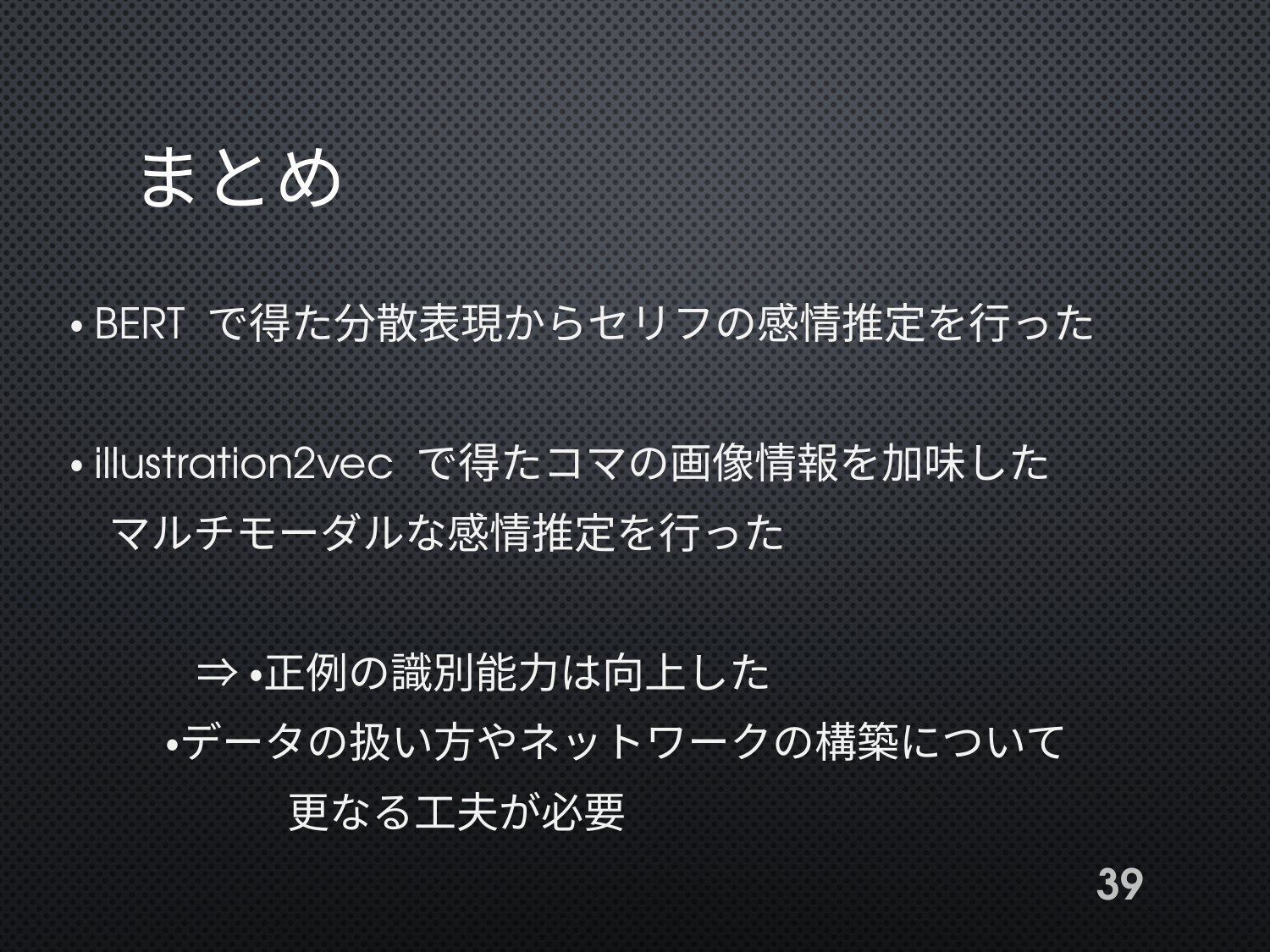

# まとめ
・BERT で得た分散表現からセリフの感情推定を行った

・illustration2vec で得たコマの画像情報を加味した
   マルチモーダルな感情推定を行った

	⇒・正例の識別能力は向上した
         ・データの扱い方やネットワークの構築について
	    　更なる工夫が必要

39